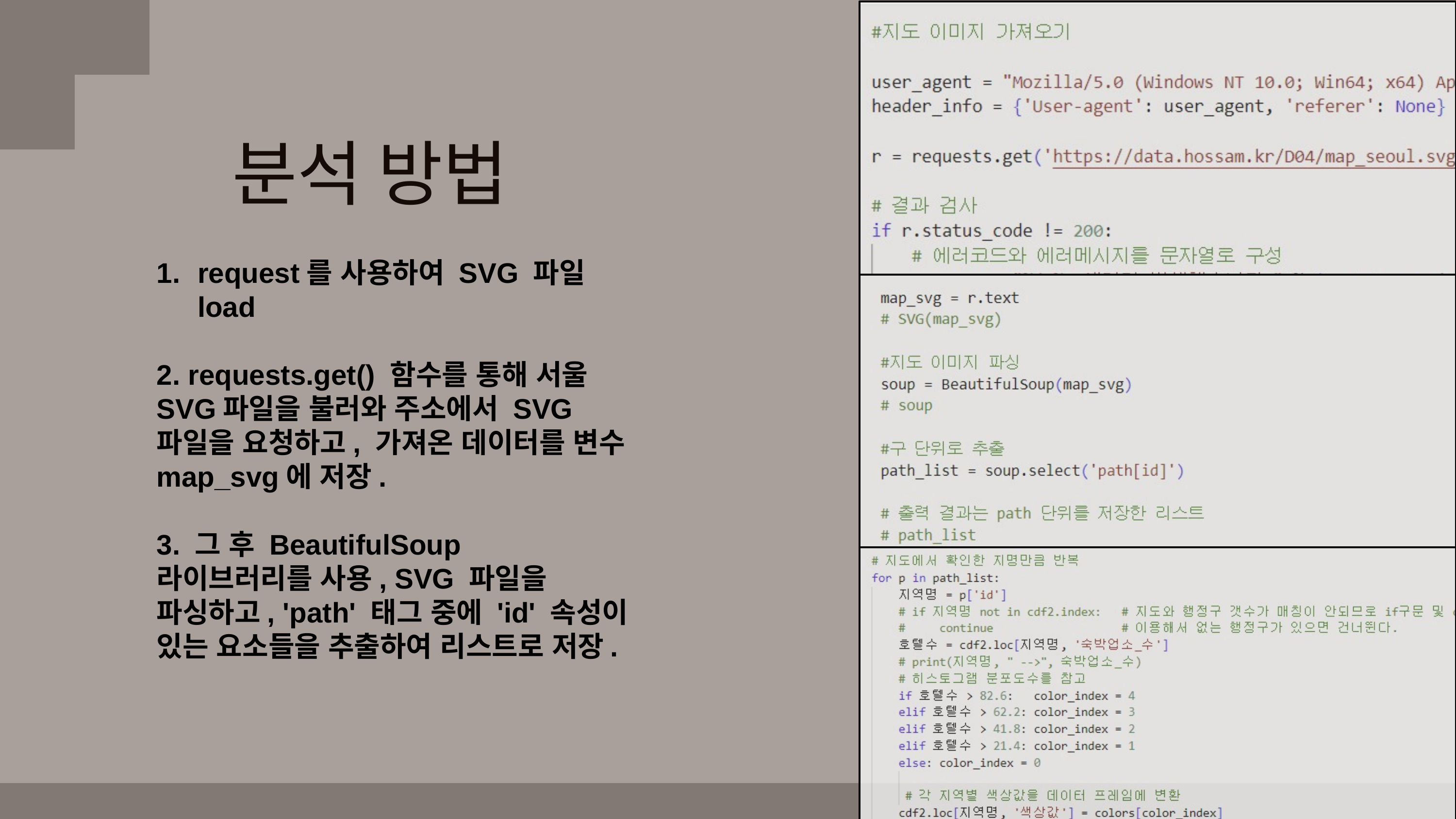

분석 방법
request를 사용하여 SVG 파일 load

2. requests.get() 함수를 통해 서울 SVG파일을 불러와 주소에서 SVG 파일을 요청하고, 가져온 데이터를 변수 map_svg에 저장.

3. 그 후 BeautifulSoup 라이브러리를 사용, SVG 파일을 파싱하고, 'path' 태그 중에 'id' 속성이 있는 요소들을 추출하여 리스트로 저장.